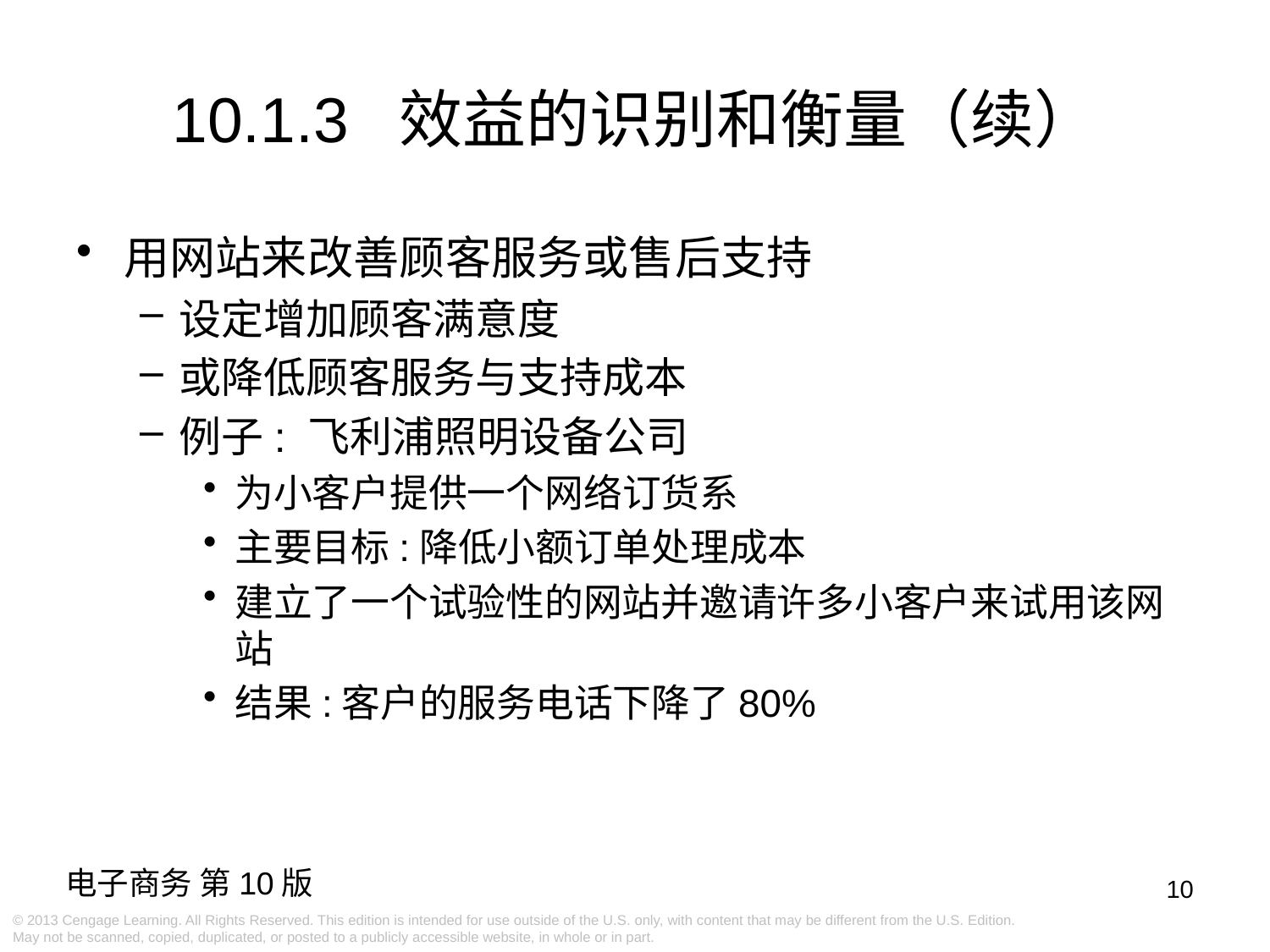

10.1.3  效益的识别和衡量（续）
用网站来改善顾客服务或售后支持
设定增加顾客满意度
或降低顾客服务与支持成本
例子: 飞利浦照明设备公司
为小客户提供一个网络订货系
主要目标:降低小额订单处理成本
建立了一个试验性的网站并邀请许多小客户来试用该网站
结果:客户的服务电话下降了80%
10